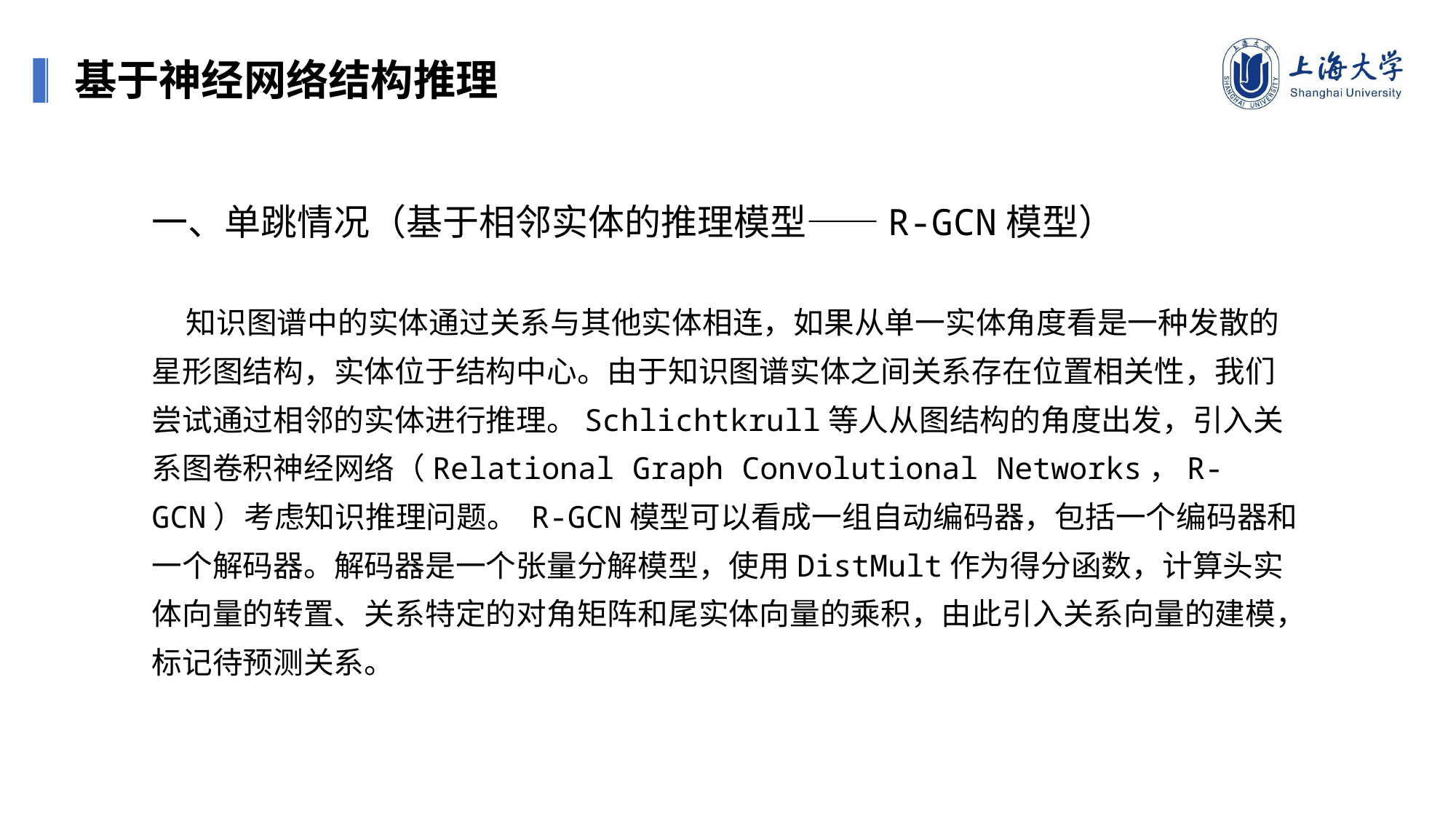

基于神经网络结构推理
一、单跳情况（基于相邻实体的推理模型——R-GCN模型）

    知识图谱中的实体通过关系与其他实体相连，如果从单一实体角度看是一种发散的星形图结构，实体位于结构中心。由于知识图谱实体之间关系存在位置相关性，我们尝试通过相邻的实体进行推理。Schlichtkrull等人从图结构的角度出发，引入关系图卷积神经网络（Relational Graph Convolutional Networks，R-GCN）考虑知识推理问题。 R-GCN模型可以看成一组自动编码器，包括一个编码器和一个解码器。解码器是一个张量分解模型，使用DistMult作为得分函数，计算头实体向量的转置、关系特定的对角矩阵和尾实体向量的乘积，由此引入关系向量的建模，标记待预测关系。